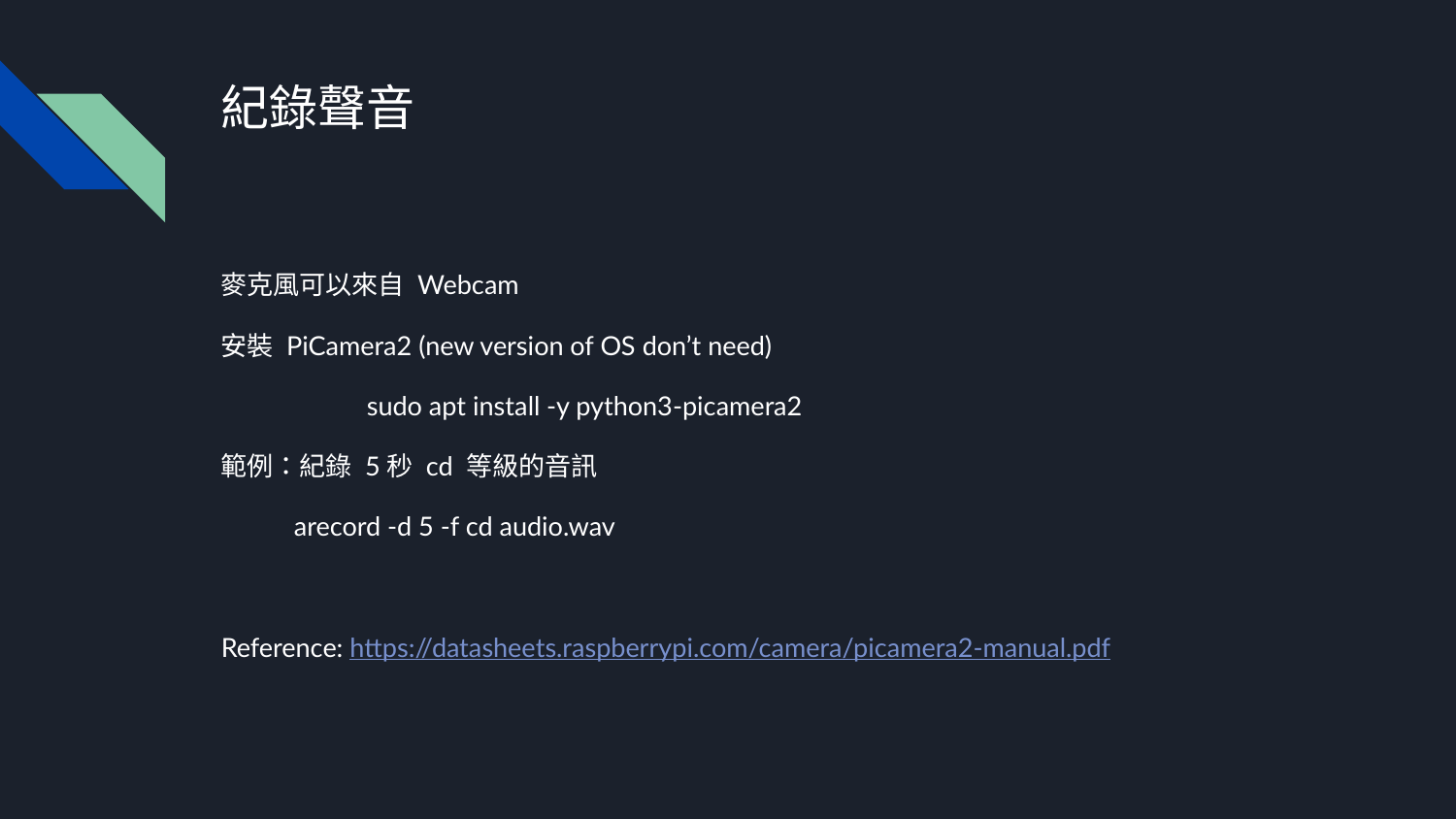

# 紀錄聲音
麥克風可以來自 Webcam
安裝 PiCamera2 (new version of OS don’t need)
	sudo apt install -y python3-picamera2
範例：紀錄 5秒 cd 等級的音訊
arecord -d 5 -f cd audio.wav

Reference: https://datasheets.raspberrypi.com/camera/picamera2-manual.pdf